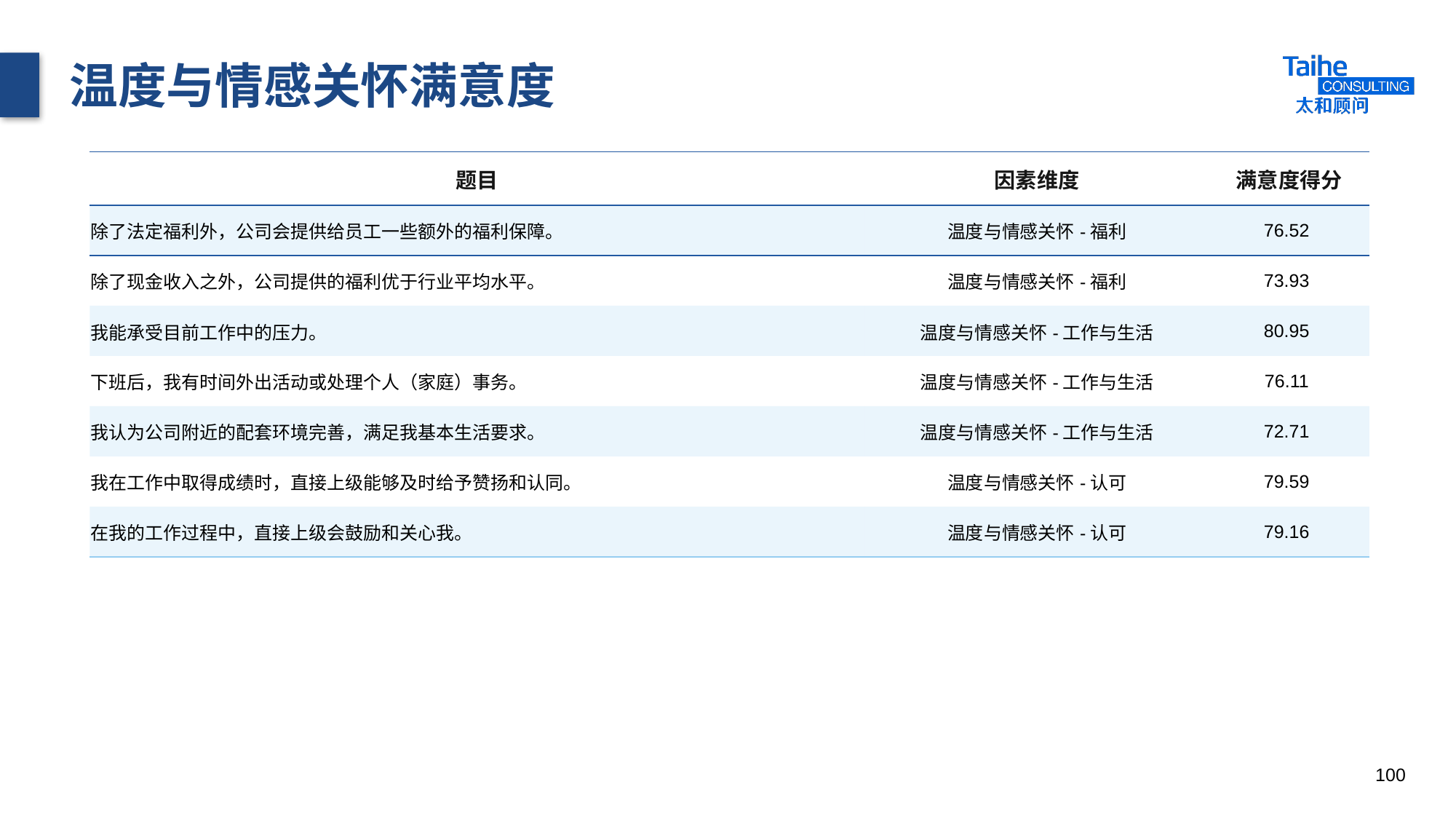

# 温度与情感关怀满意度
| 题目 | 因素维度 | 满意度得分 |
| --- | --- | --- |
| 除了法定福利外，公司会提供给员工一些额外的福利保障。 | 温度与情感关怀-福利 | 76.52 |
| 除了现金收入之外，公司提供的福利优于行业平均水平。 | 温度与情感关怀-福利 | 73.93 |
| 我能承受目前工作中的压力。 | 温度与情感关怀-工作与生活 | 80.95 |
| 下班后，我有时间外出活动或处理个人（家庭）事务。 | 温度与情感关怀-工作与生活 | 76.11 |
| 我认为公司附近的配套环境完善，满足我基本生活要求。 | 温度与情感关怀-工作与生活 | 72.71 |
| 我在工作中取得成绩时，直接上级能够及时给予赞扬和认同。 | 温度与情感关怀-认可 | 79.59 |
| 在我的工作过程中，直接上级会鼓励和关心我。 | 温度与情感关怀-认可 | 79.16 |
100